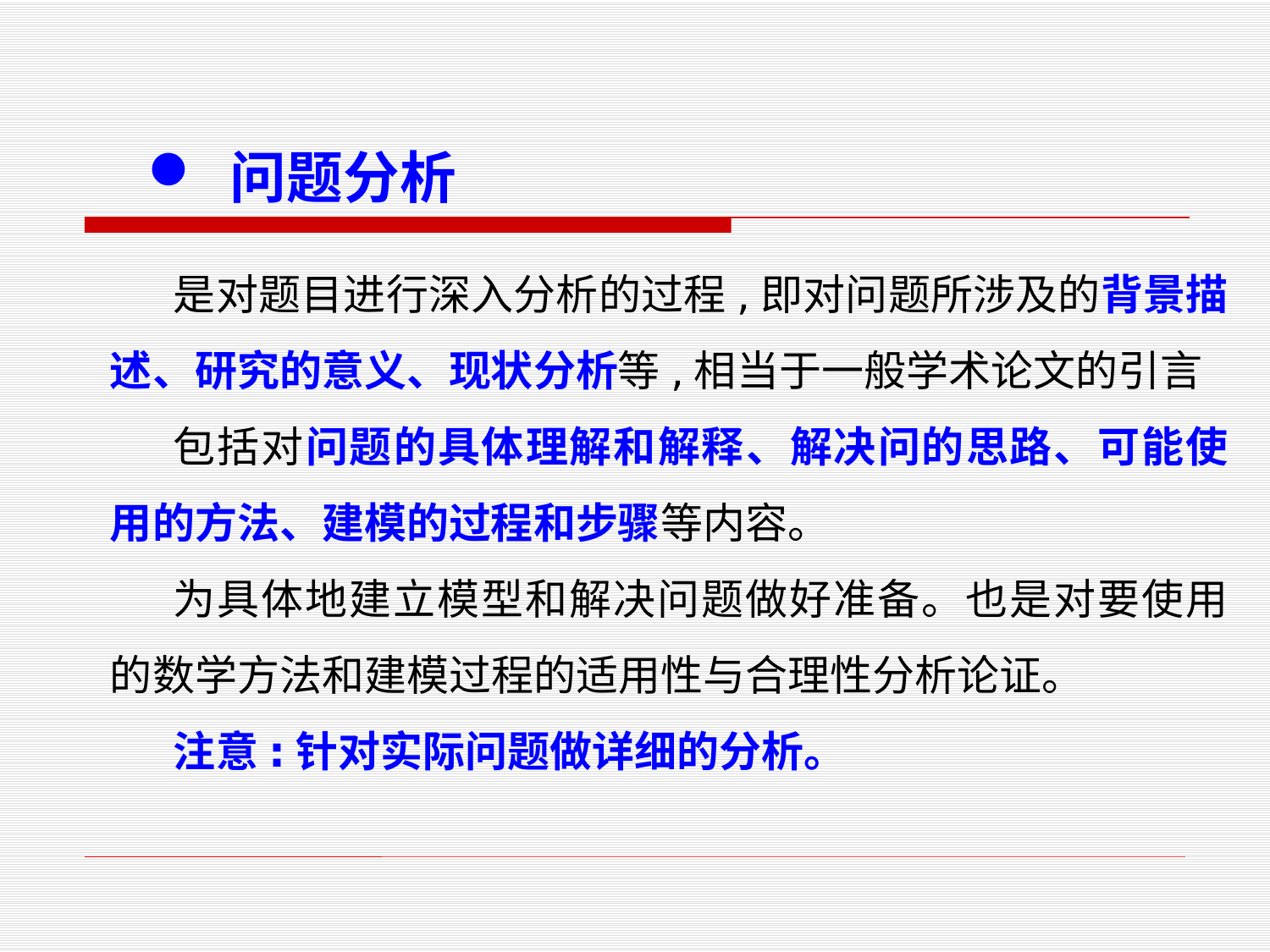

问题分析
是对题目进行深入分析的过程,即对问题所涉及的背景描述、研究的意义、现状分析等,相当于一般学术论文的引言
包括对问题的具体理解和解释、解决问的思路、可能使用的方法、建模的过程和步骤等内容。
为具体地建立模型和解决问题做好准备。也是对要使用的数学方法和建模过程的适用性与合理性分析论证。
注意:针对实际问题做详细的分析。